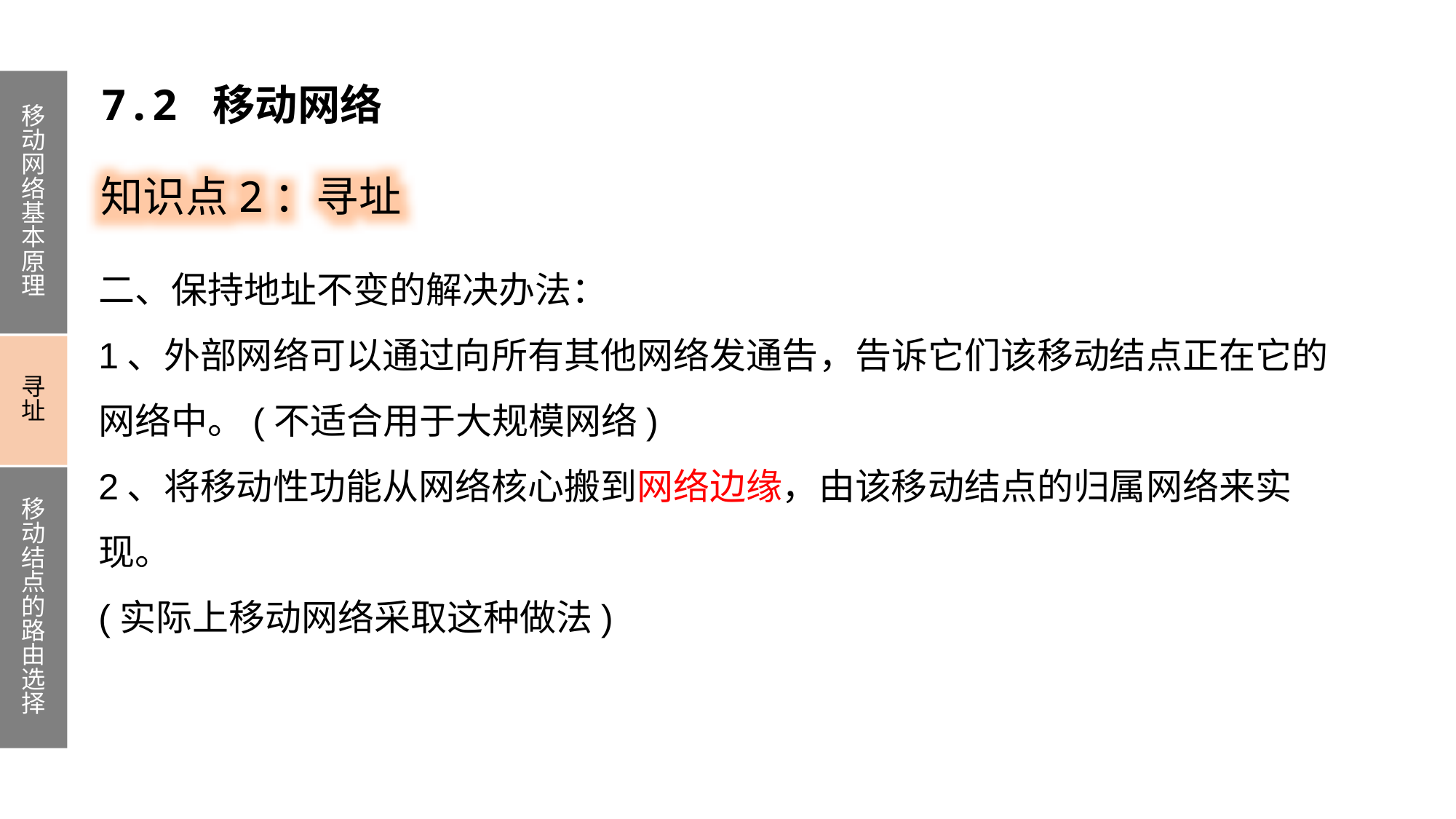

移动网络基本原理
寻址
移动结点的路由选择
7.2 移动网络
知识点2：寻址
二、保持地址不变的解决办法：
1、外部网络可以通过向所有其他网络发通告，告诉它们该移动结点正在它的网络中。(不适合用于大规模网络)
2、将移动性功能从网络核心搬到网络边缘，由该移动结点的归属网络来实现。
(实际上移动网络采取这种做法)